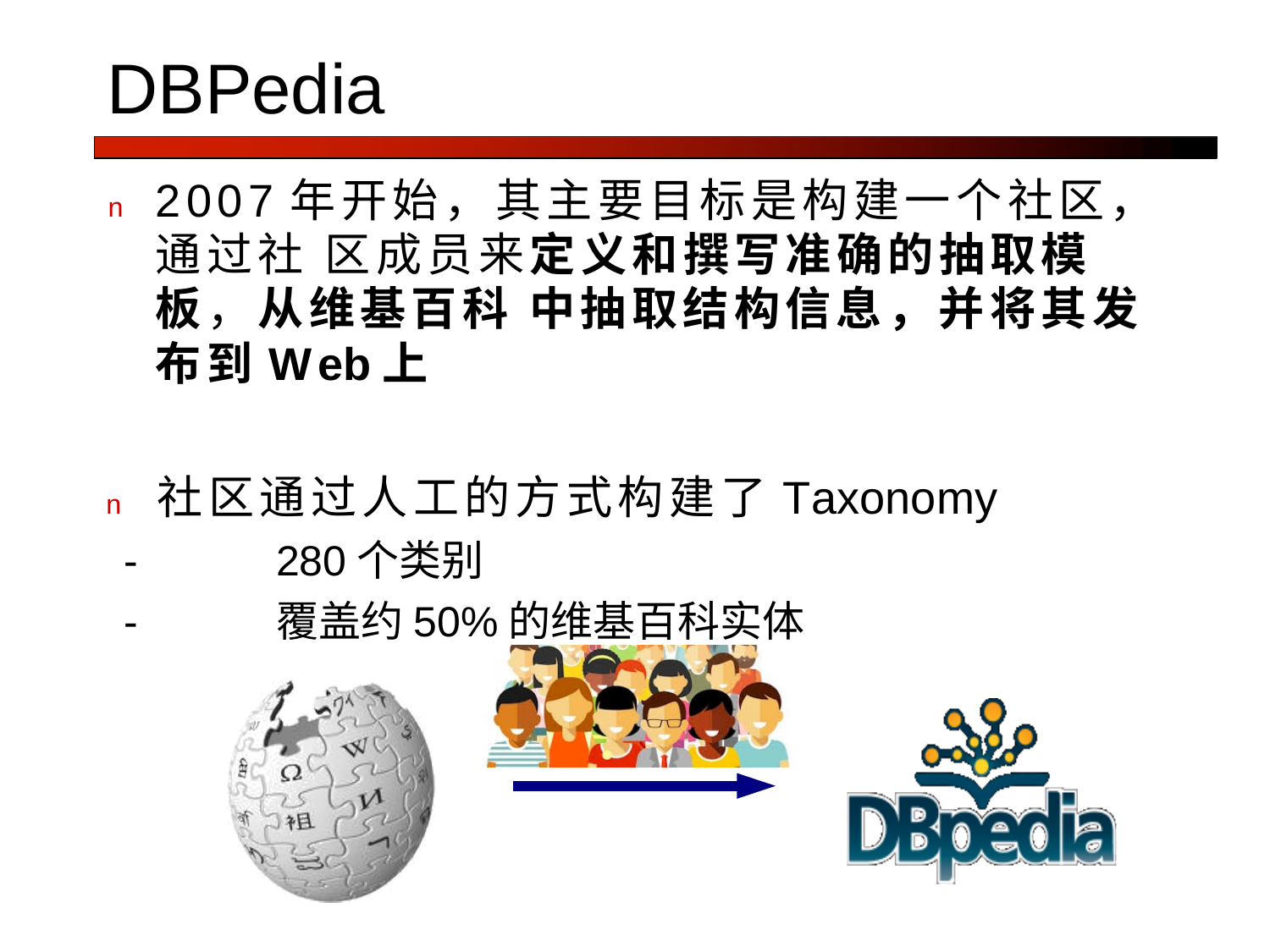

# DBPedia

n	2007年开始，其主要目标是构建一个社区，通过社 区成员来定义和撰写准确的抽取模板，从维基百科 中抽取结构信息，并将其发布到Web上

n	社区通过人工的方式构建了Taxonomy

-	280个类别

-	覆盖约50%的维基百科实体